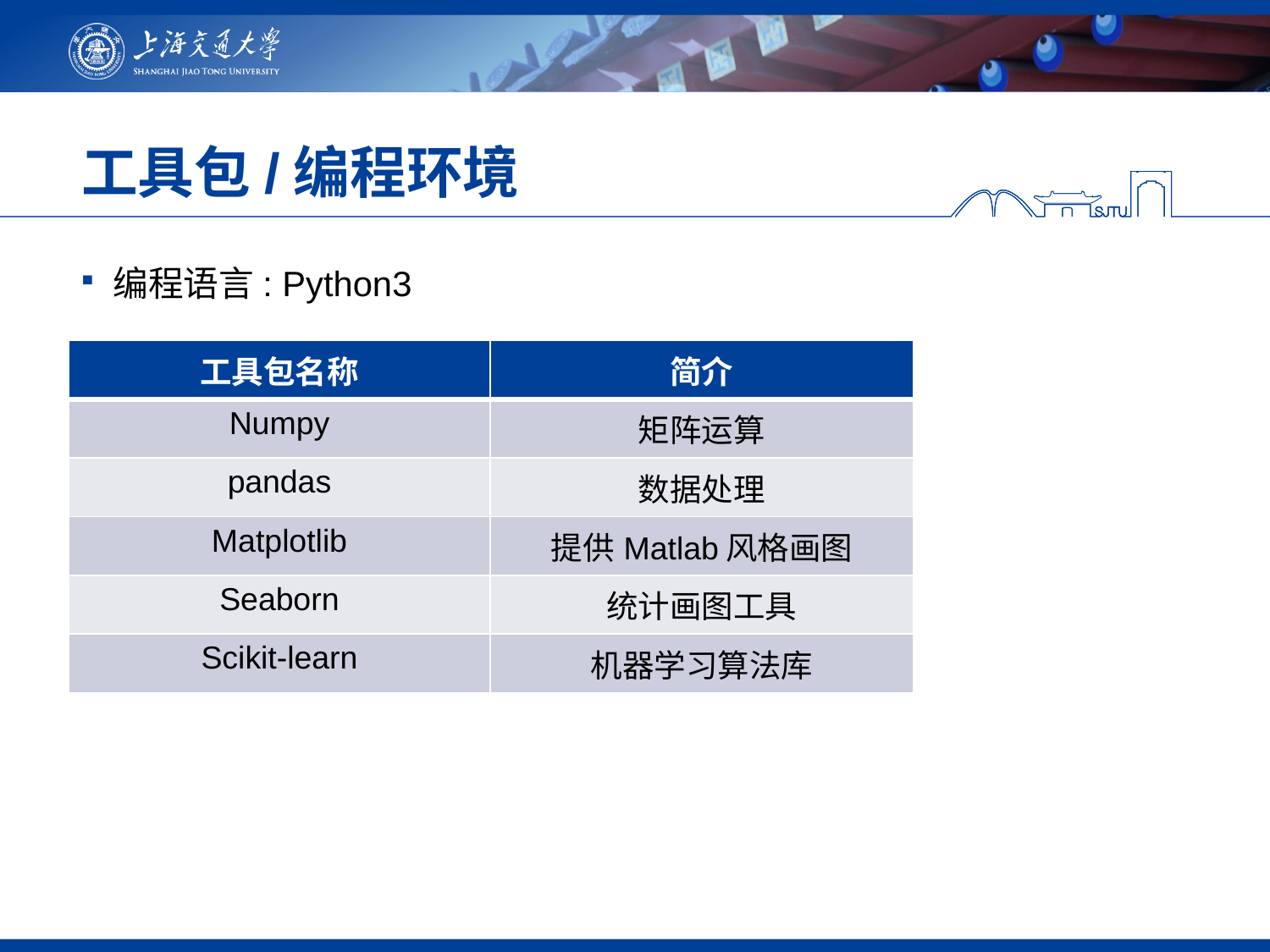

# 工具包/编程环境
编程语言: Python3

| 工具包名称 | 简介 |
| --- | --- |
| Numpy | 矩阵运算 |
| pandas | 数据处理 |
| Matplotlib | 提供Matlab风格画图 |
| Seaborn | 统计画图工具 |
| Scikit-learn | 机器学习算法库 |